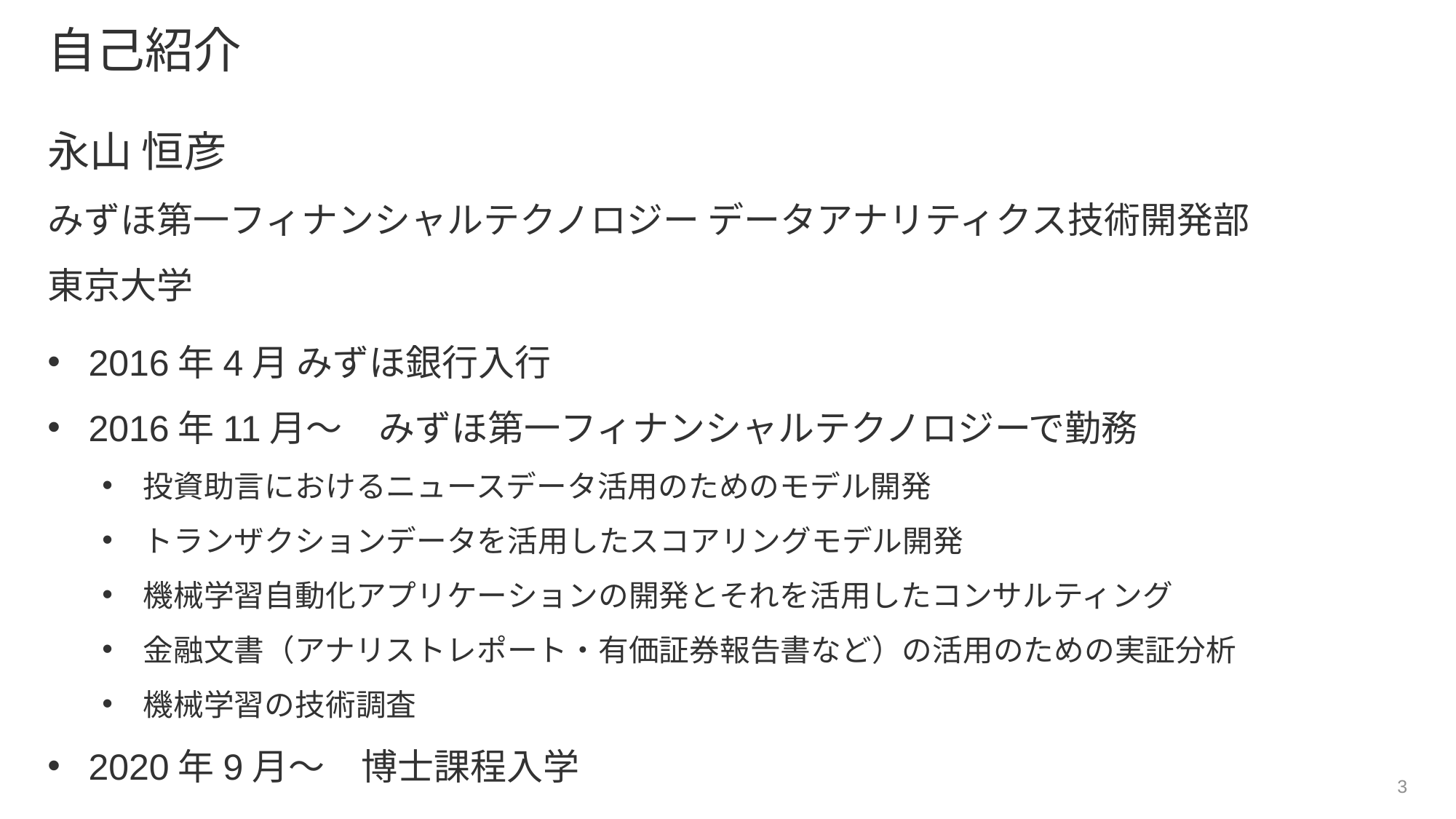

# 自己紹介
永山 恒彦
みずほ第一フィナンシャルテクノロジー データアナリティクス技術開発部
東京大学
2016年4月 みずほ銀行入行
2016年11月～　みずほ第一フィナンシャルテクノロジーで勤務
投資助言におけるニュースデータ活用のためのモデル開発
トランザクションデータを活用したスコアリングモデル開発
機械学習自動化アプリケーションの開発とそれを活用したコンサルティング
金融文書（アナリストレポート・有価証券報告書など）の活用のための実証分析
機械学習の技術調査
2020年9月～　博士課程入学
3